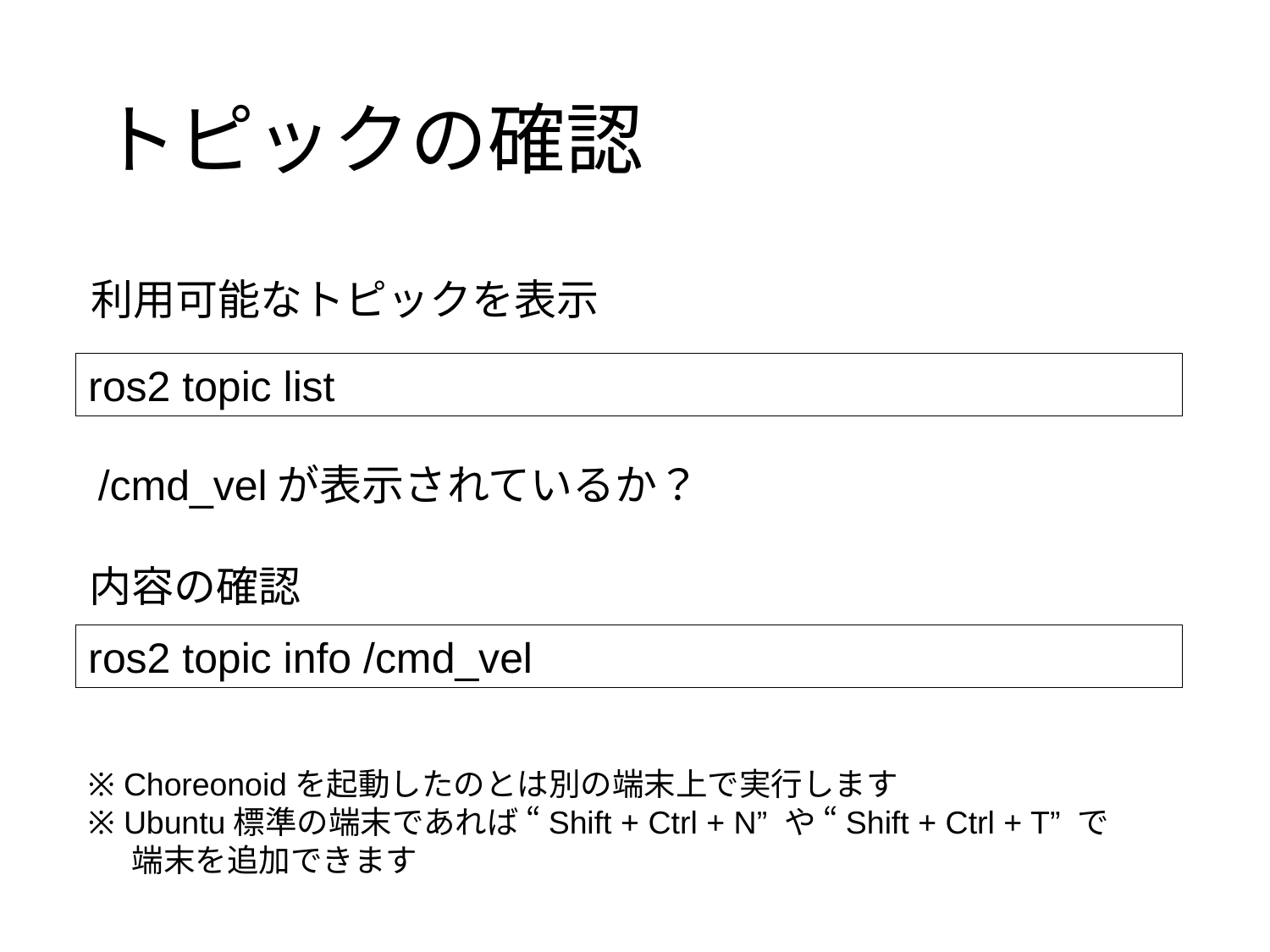

# トピックの確認
利用可能なトピックを表示
ros2 topic list
/cmd_velが表示されているか？
内容の確認
ros2 topic info /cmd_vel
※ Choreonoidを起動したのとは別の端末上で実行します
※ Ubuntu標準の端末であれば “Shift + Ctrl + N” や “Shift + Ctrl + T” で
     端末を追加できます